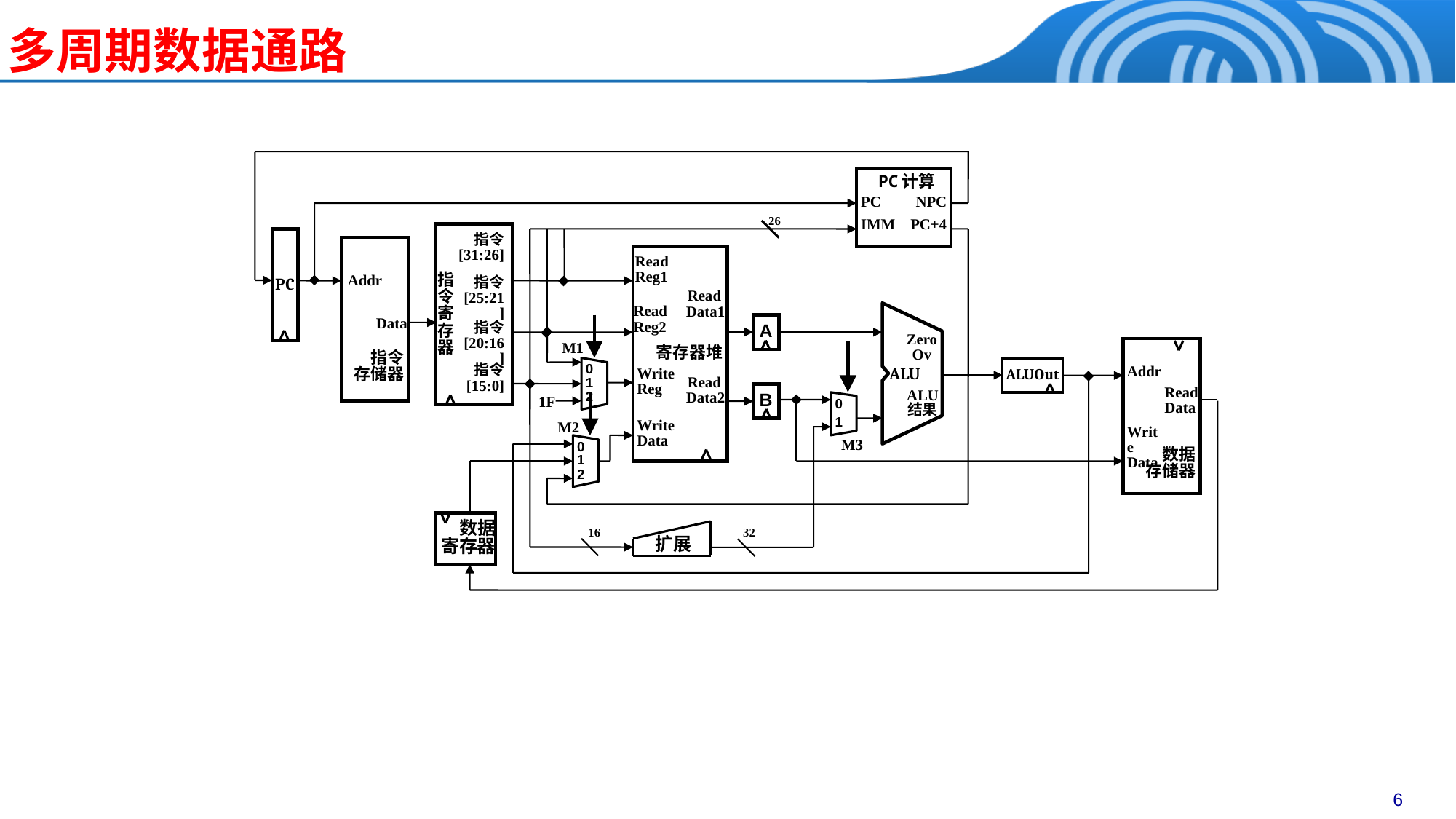

多周期数据通路

PC计算
NPC

PC+4
PC

IMM

26

指
令
寄
存
器
指令
[31:26]
指令
[25:21]
指令
[20:16]
指令
[15:0]
PC

指令
存储器
寄存器堆
Read
Reg1
Read
Data1
Read
Reg2
Write
Reg
Read
Data2
Write
Data
Addr

Zero
Ov

ALU
ALU
结果
A
Data

数据
存储器
Addr
ReadData
Write
Data
M1
0
1
2
ALUOut

B
0

1

1F

M2

0
1
2
M3

数据
寄存器
扩展
16
32